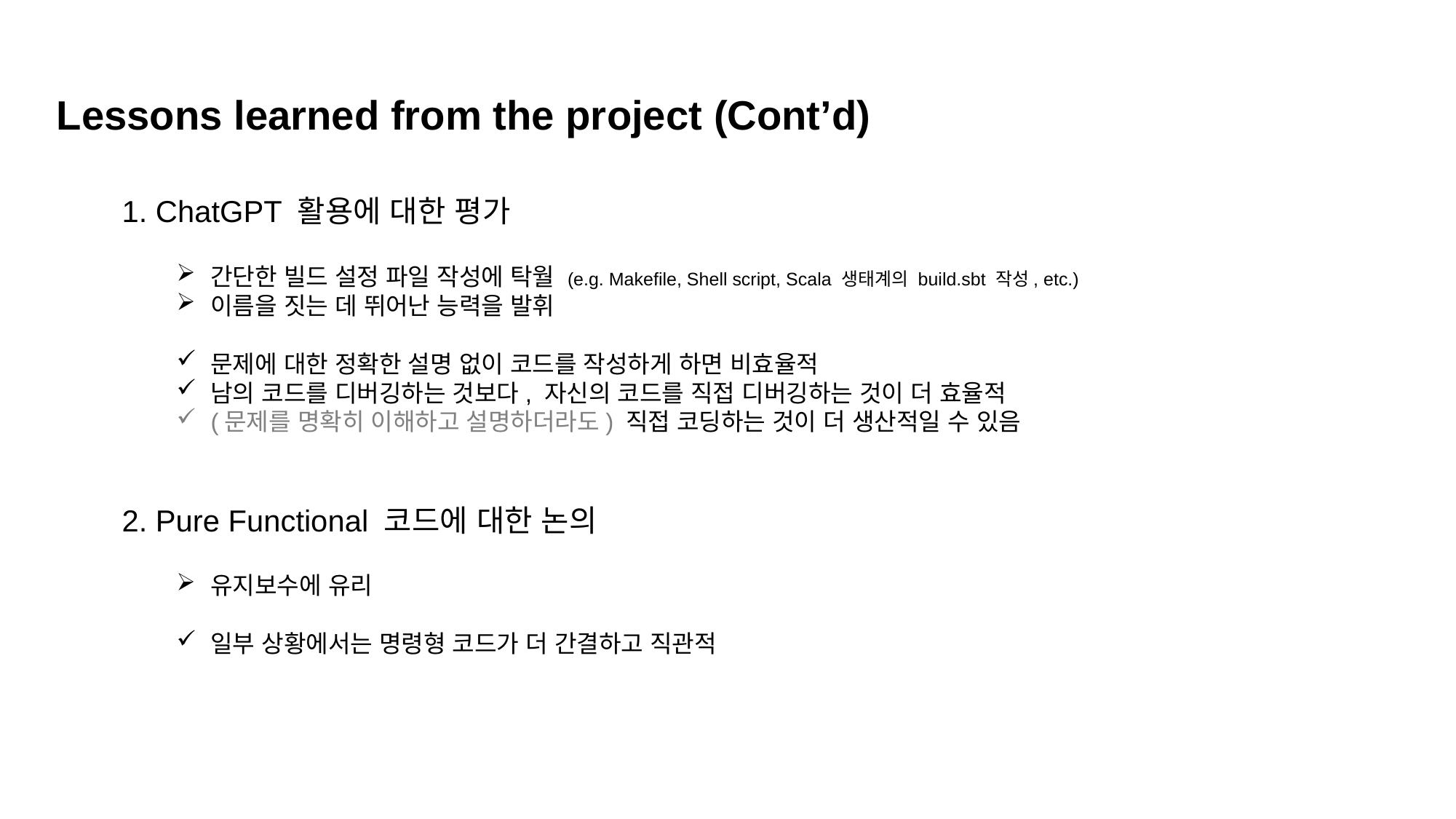

Lessons learned from the project (Cont’d)
1. ChatGPT 활용에 대한 평가

간단한 빌드 설정 파일 작성에 탁월 (e.g. Makefile, Shell script, Scala 생태계의 build.sbt 작성, etc.)
이름을 짓는 데 뛰어난 능력을 발휘

문제에 대한 정확한 설명 없이 코드를 작성하게 하면 비효율적
남의 코드를 디버깅하는 것보다, 자신의 코드를 직접 디버깅하는 것이 더 효율적
(문제를 명확히 이해하고 설명하더라도) 직접 코딩하는 것이 더 생산적일 수 있음

2. Pure Functional 코드에 대한 논의

유지보수에 유리

일부 상황에서는 명령형 코드가 더 간결하고 직관적